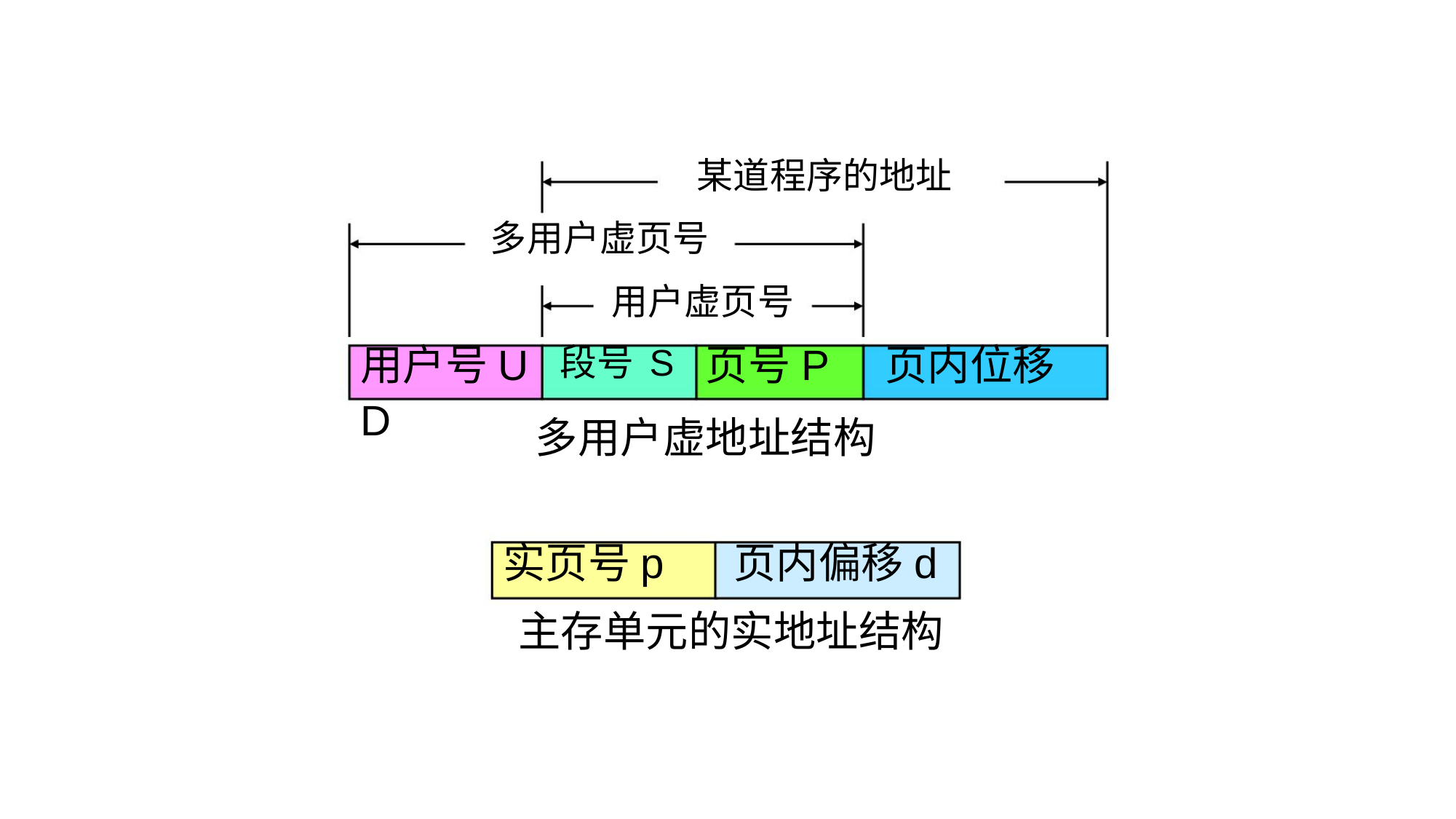

某道程序的地址
多用户虚页号
用户虚页号
用户号U 段号S 页号P 页内位移D
多用户虚地址结构
实页号p 页内偏移d
主存单元的实地址结构